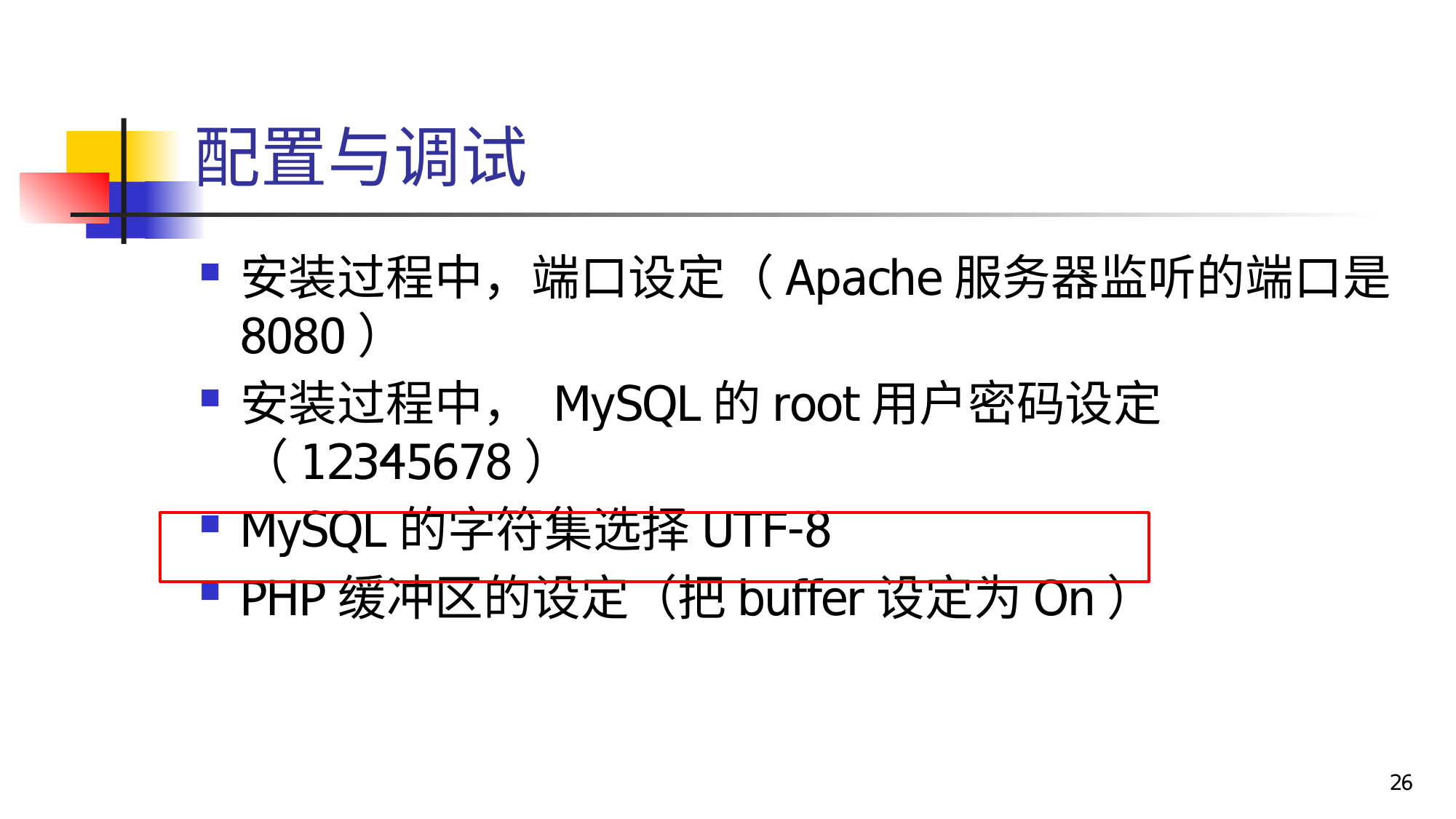

# 配置与调试
安装过程中，端口设定（Apache服务器监听的端口是8080）
安装过程中， MySQL的root用户密码设定（12345678）
MySQL的字符集选择UTF-8
PHP缓冲区的设定（把buffer设定为On）

26